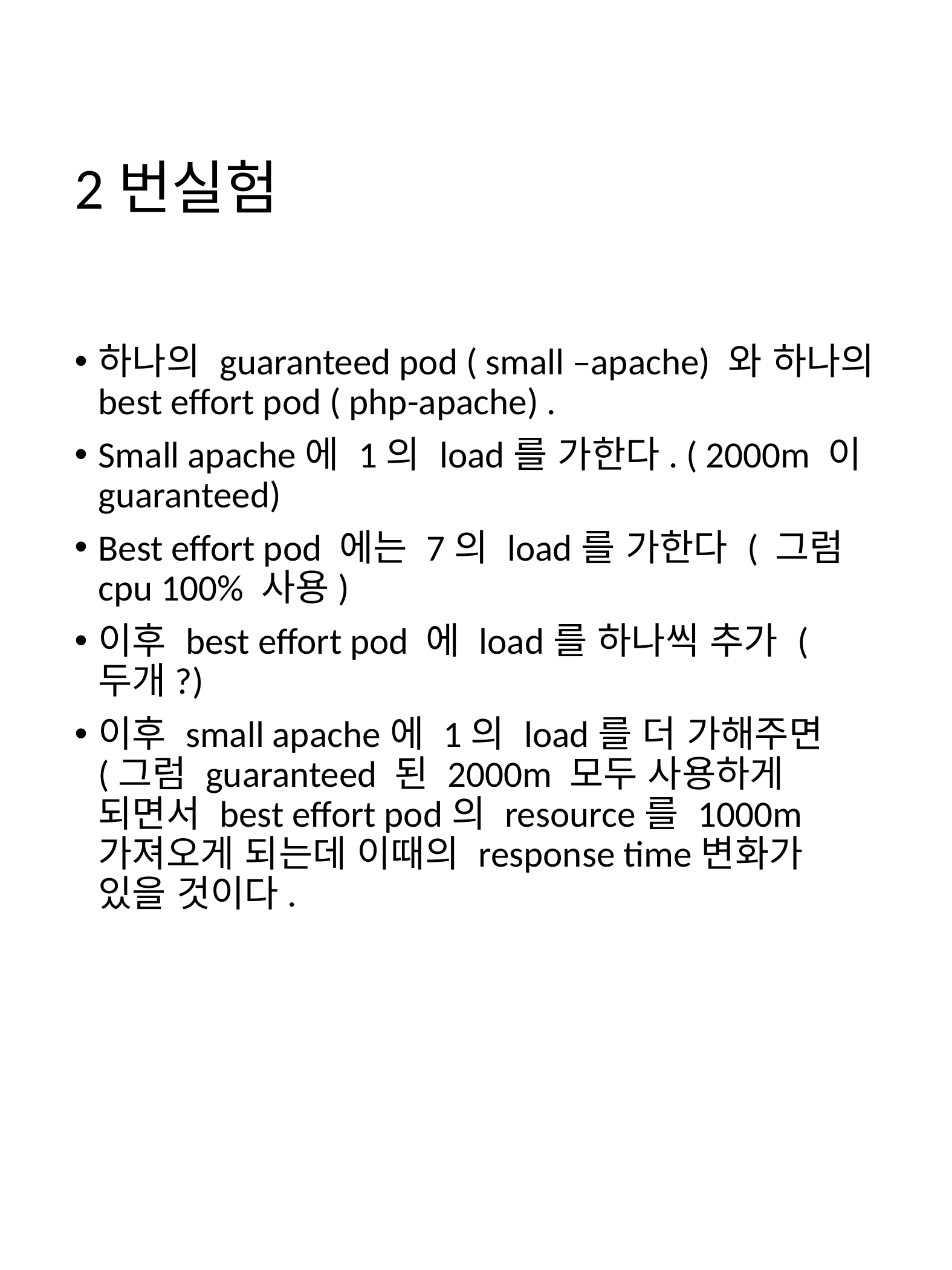

# 2번실험
하나의 guaranteed pod ( small –apache) 와 하나의 best effort pod ( php-apache) .
Small apache에 1의 load를 가한다. ( 2000m 이 guaranteed)
Best effort pod 에는 7의 load를 가한다 ( 그럼 cpu 100% 사용)
이후 best effort pod 에 load를 하나씩 추가 (두개?)
이후 small apache에 1의 load를 더 가해주면 (그럼 guaranteed 된 2000m 모두 사용하게 되면서 best effort pod의 resource를 1000m 가져오게 되는데 이때의 response time변화가 있을 것이다.